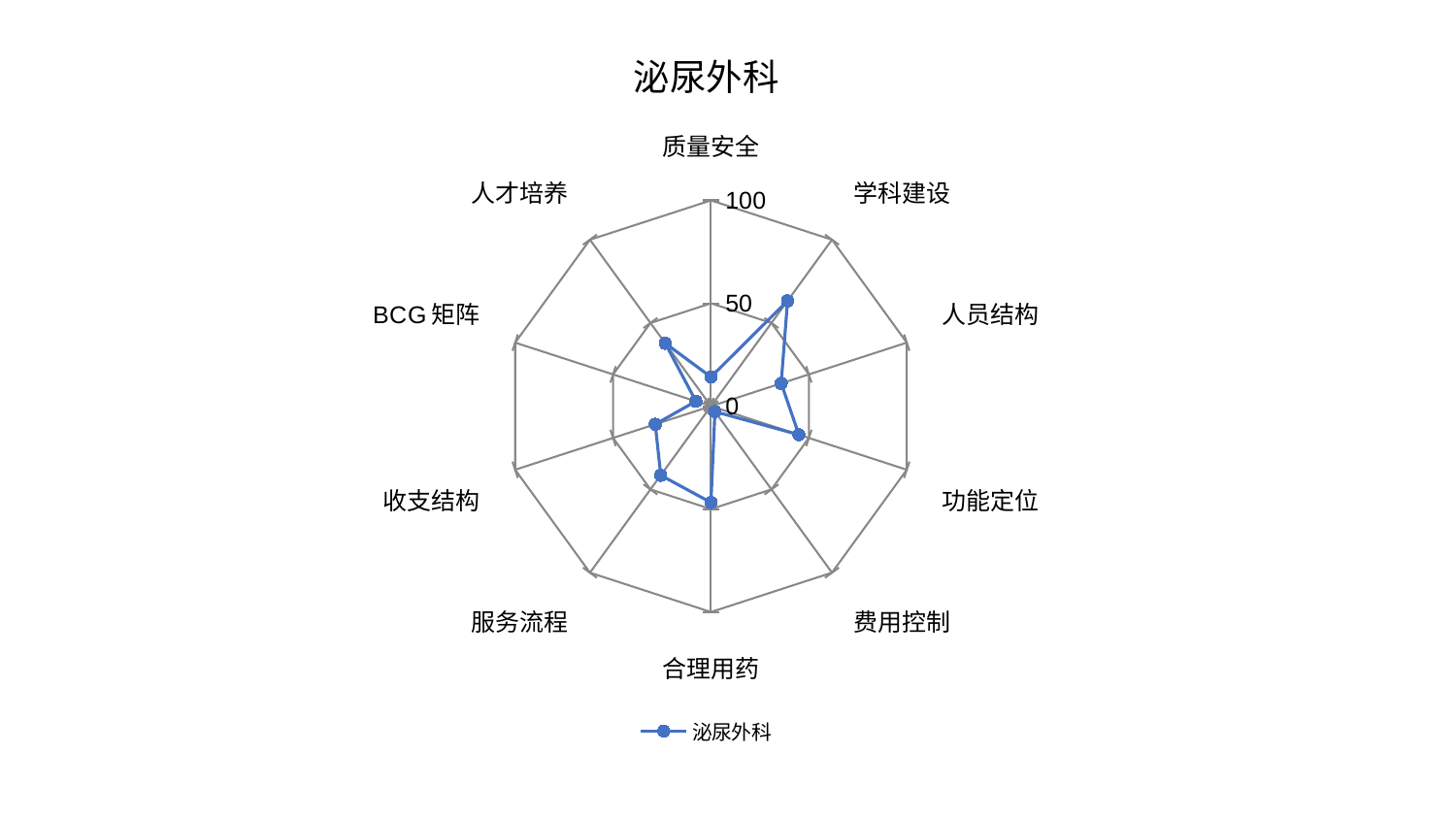

### Chart: 泌尿外科

| Category | 泌尿外科 |
|---|---|
| 质量安全 | 14.22553745946152 |
| 学科建设 | 63.29581693780488 |
| 人员结构 | 35.86483664448899 |
| 功能定位 | 44.9291808148127 |
| 费用控制 | 3.269745702497743 |
| 合理用药 | 46.80738583277549 |
| 服务流程 | 41.52650462791072 |
| 收支结构 | 28.477109409590252 |
| BCG矩阵 | 7.727003909481471 |
| 人才培养 | 37.80220163855748 |
121